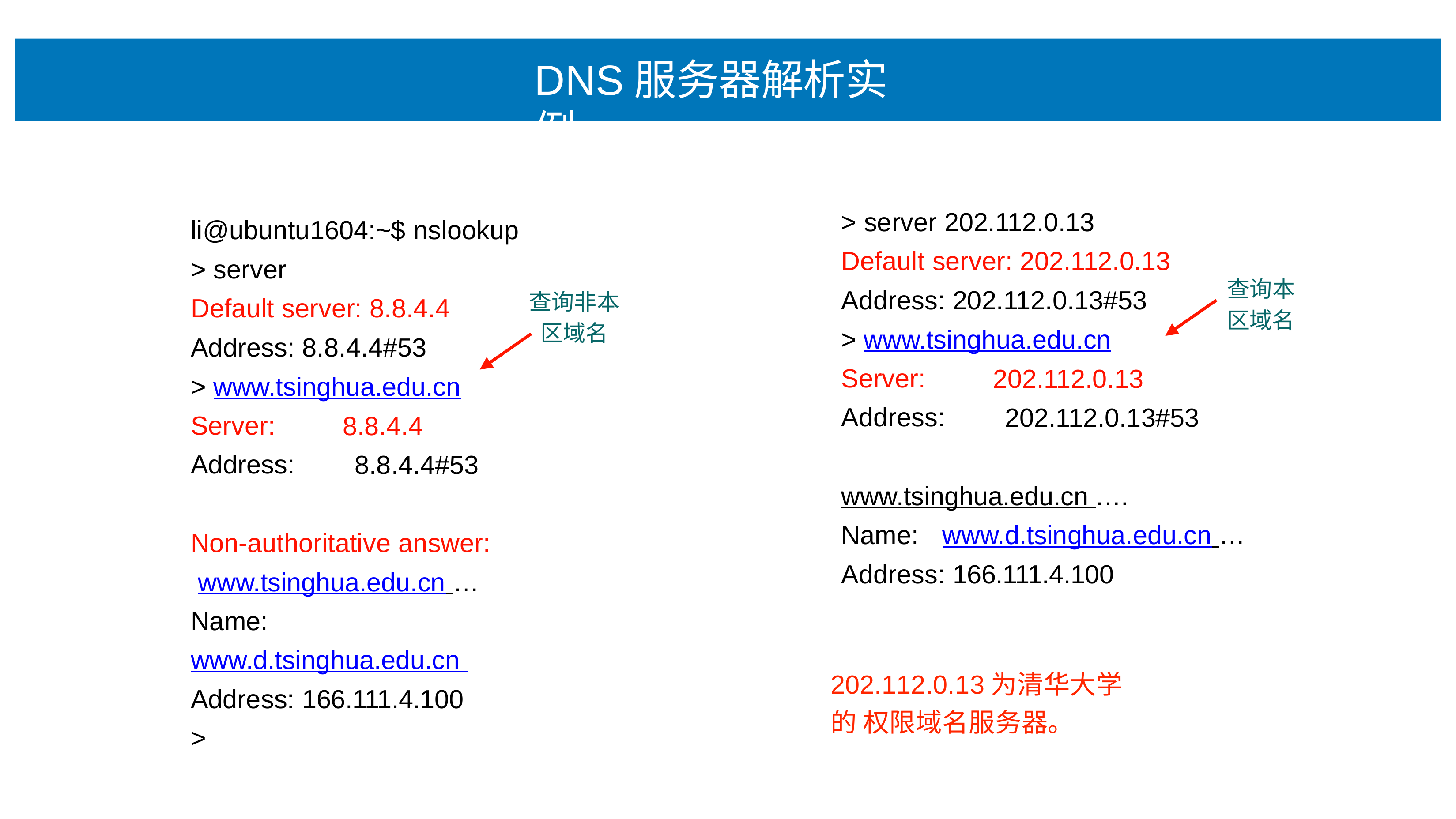

# DNS服务器解析实例
> server 202.112.0.13
Default server: 202.112.0.13
Address: 202.112.0.13#53
> www.tsinghua.edu.cn
li@ubuntu1604:~$ nslookup
> server
Default server: 8.8.4.4
Address: 8.8.4.4#53
> www.tsinghua.edu.cn
查询本 区域名
查询⾮本 区域名

Server:  Address:
202.112.0.13
202.112.0.13#53

Server:  Address:
8.8.4.4
8.8.4.4#53
www.tsinghua.edu.cn .…
Name:	www.d.tsinghua.edu.cn …
Address: 166.111.4.100
Non-authoritative answer:  www.tsinghua.edu.cn …
Name:	www.d.tsinghua.edu.cn  Address: 166.111.4.100
>
202.112.0.13为清华⼤学的 权限域名服务器。